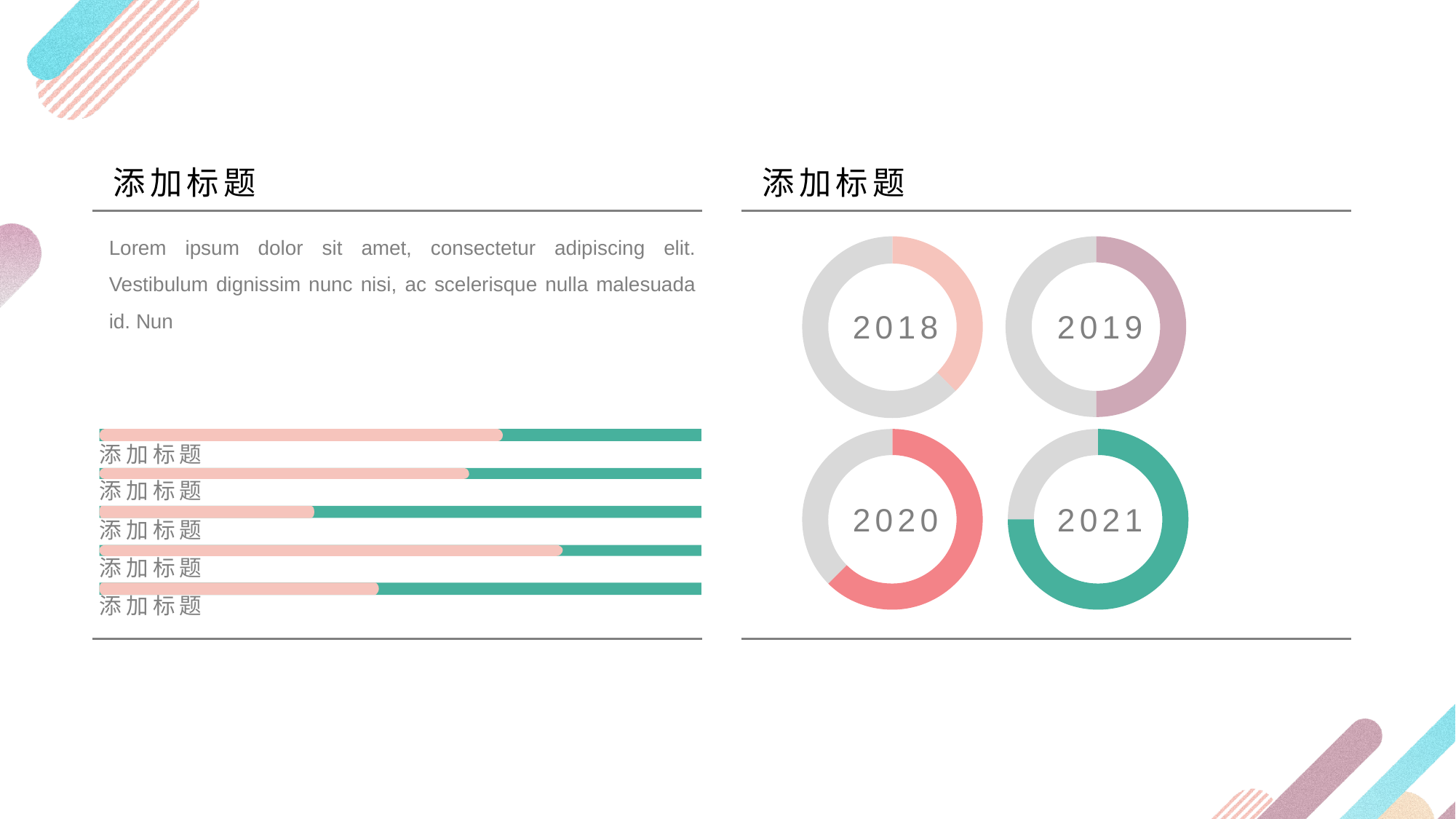

添加标题
添加标题
Lorem ipsum dolor sit amet, consectetur adipiscing elit. Vestibulum dignissim nunc nisi, ac scelerisque nulla malesuada id. Nun

2018
2019

添加标题

添加标题
2020
2021

添加标题

添加标题

添加标题